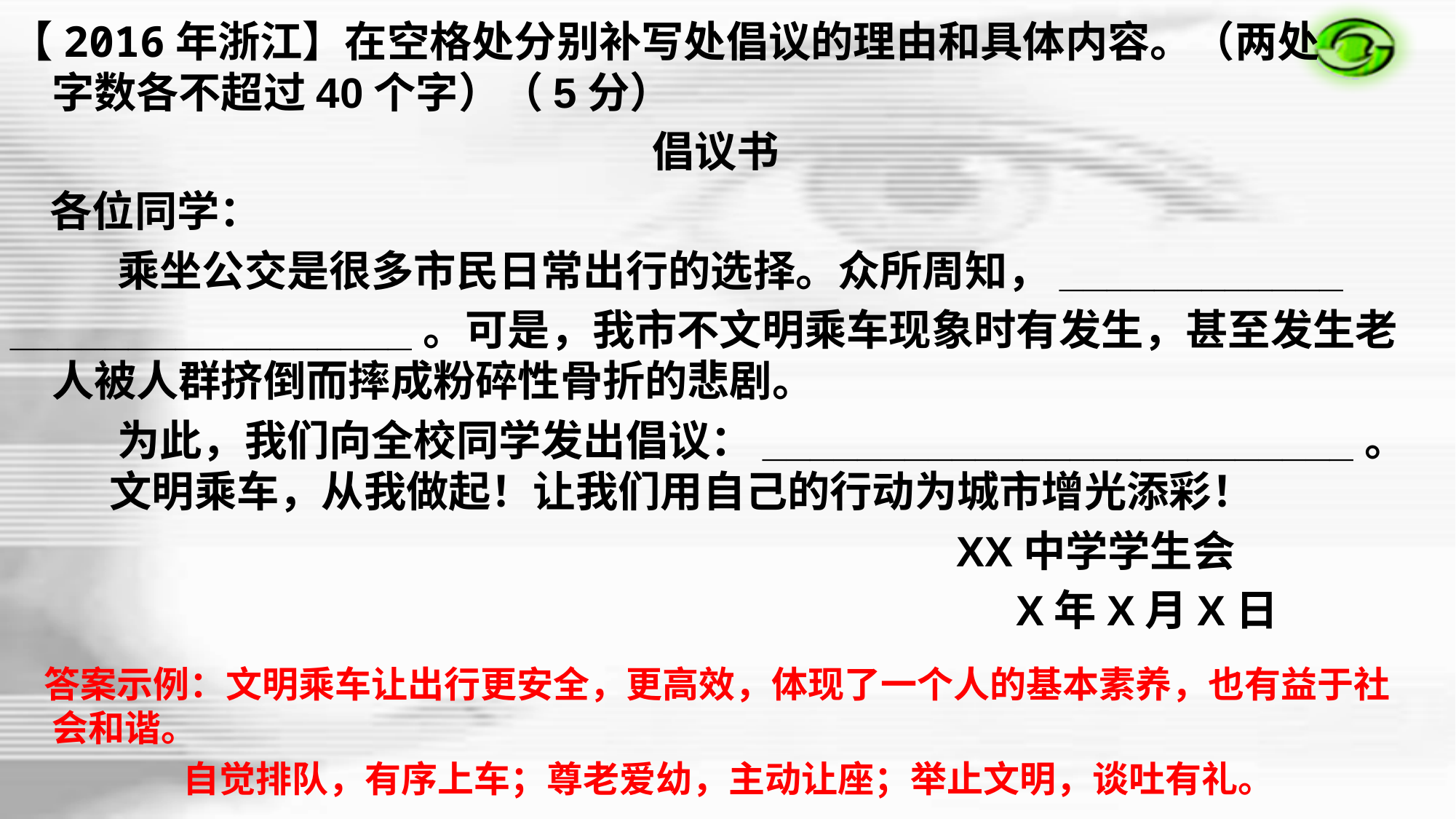

【2016年浙江】在空格处分别补写处倡议的理由和具体内容。（两处
字数各不超过40个字）（5分）
倡议书
   各位同学：
          乘坐公交是很多市民日常出行的选择。众所周知，____________
_________________。可是，我市不文明乘车现象时有发生，甚至发生老人被人群挤倒而摔成粉碎性骨折的悲剧。
          为此，我们向全校同学发出倡议：_________________________。
      文明乘车，从我做起！让我们用自己的行动为城市增光添彩！
                                                                                XX中学学生会
                                                                                     X年X月X日

   答案示例：文明乘车让出行更安全，更高效，体现了一个人的基本素养，也有益于社会和谐。
                    自觉排队，有序上车；尊老爱幼，主动让座；举止文明，谈吐有礼。